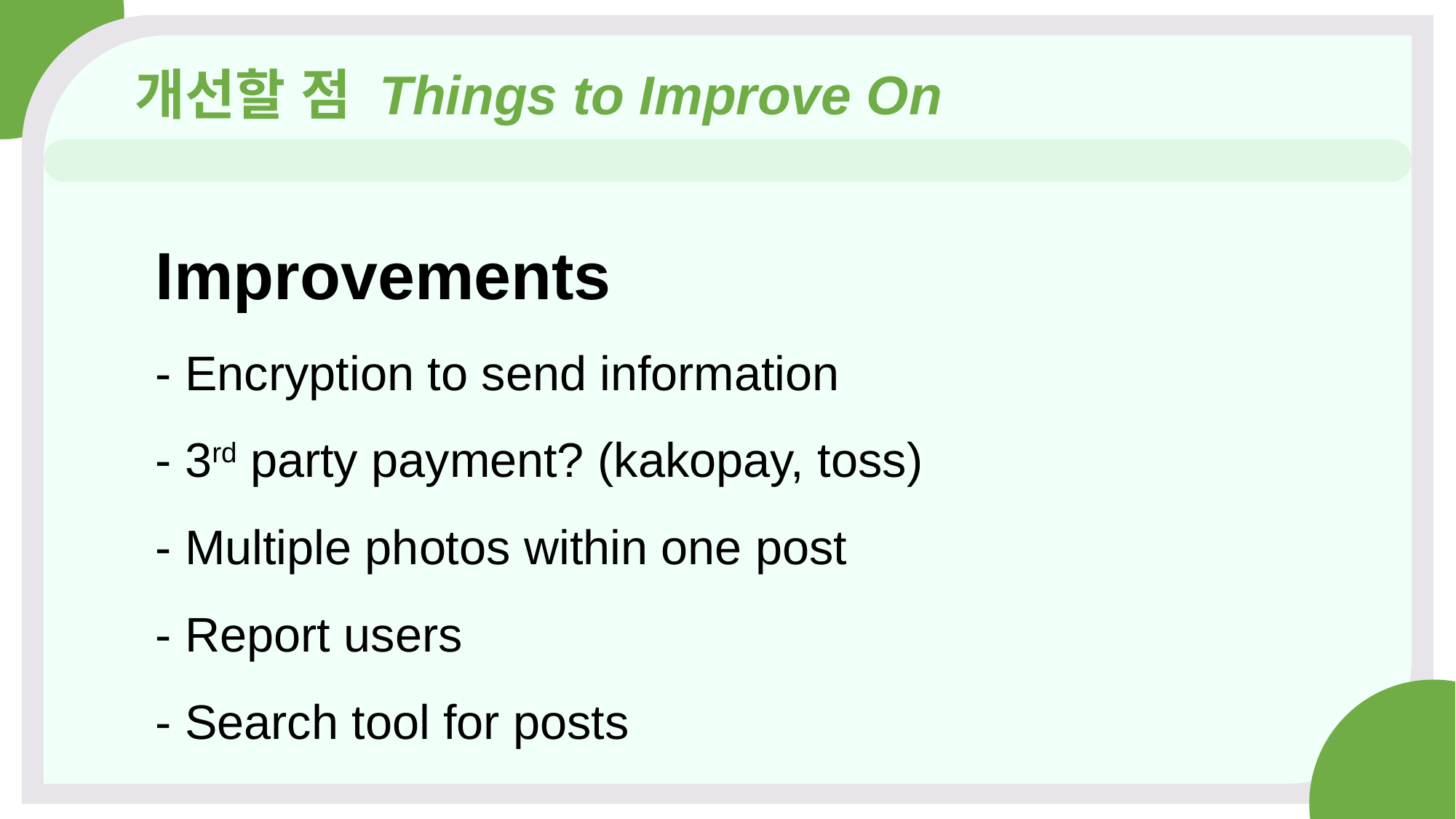

개선할 점 Things to Improve On
#

Improvements
- Encryption to send information
- 3rd party payment? (kakopay, toss)
- Multiple photos within one post
- Report users
- Search tool for posts